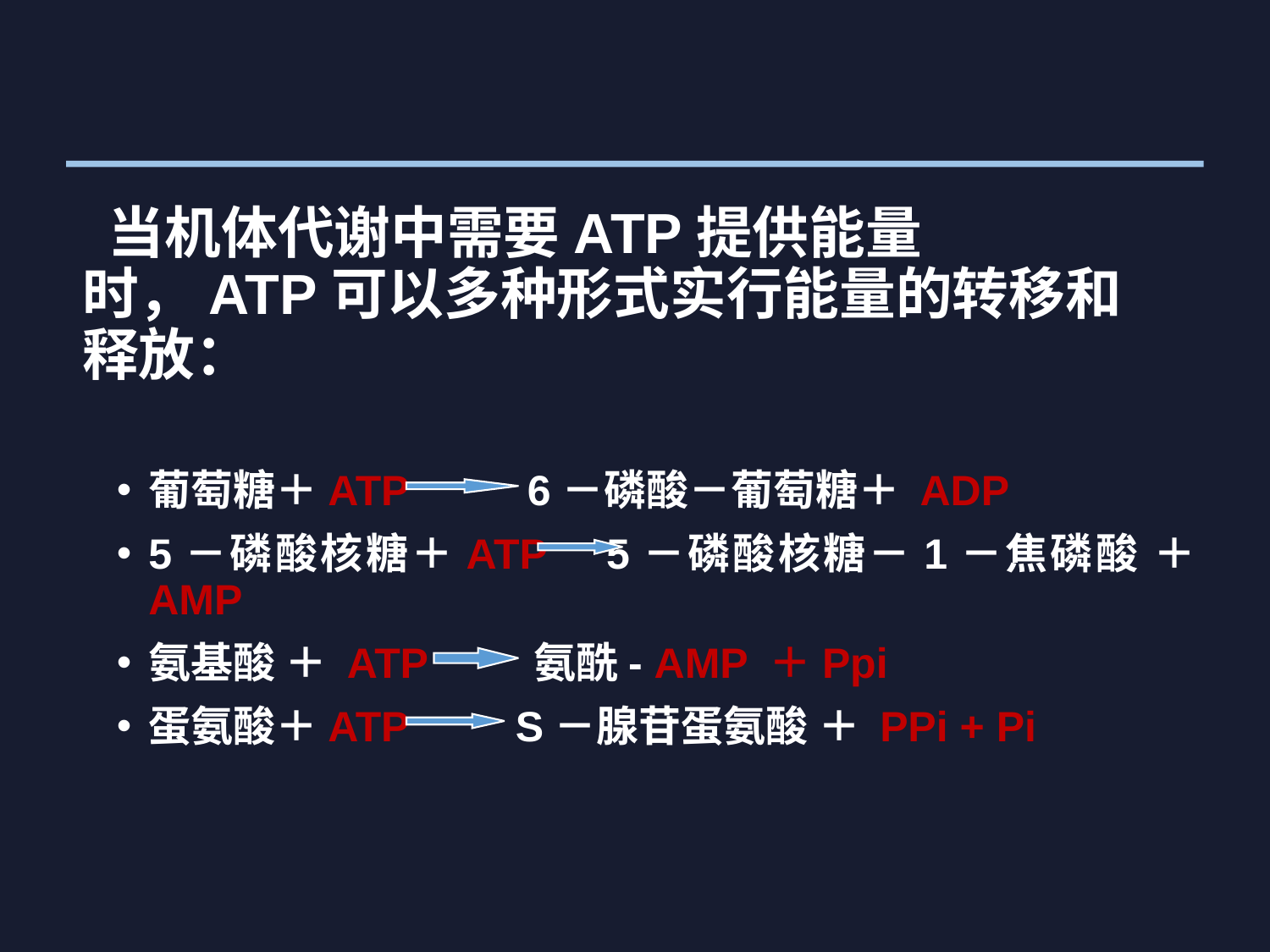

# 当机体代谢中需要ATP提供能量时，ATP可以多种形式实行能量的转移和释放：

葡萄糖＋ATP          6－磷酸－葡萄糖＋ ADP
5－磷酸核糖＋ATP    5－磷酸核糖－1－焦磷酸 ＋ AMP
氨基酸 ＋ ATP        氨酰- AMP ＋Ppi
蛋氨酸＋ATP         S－腺苷蛋氨酸 ＋ PPi + Pi